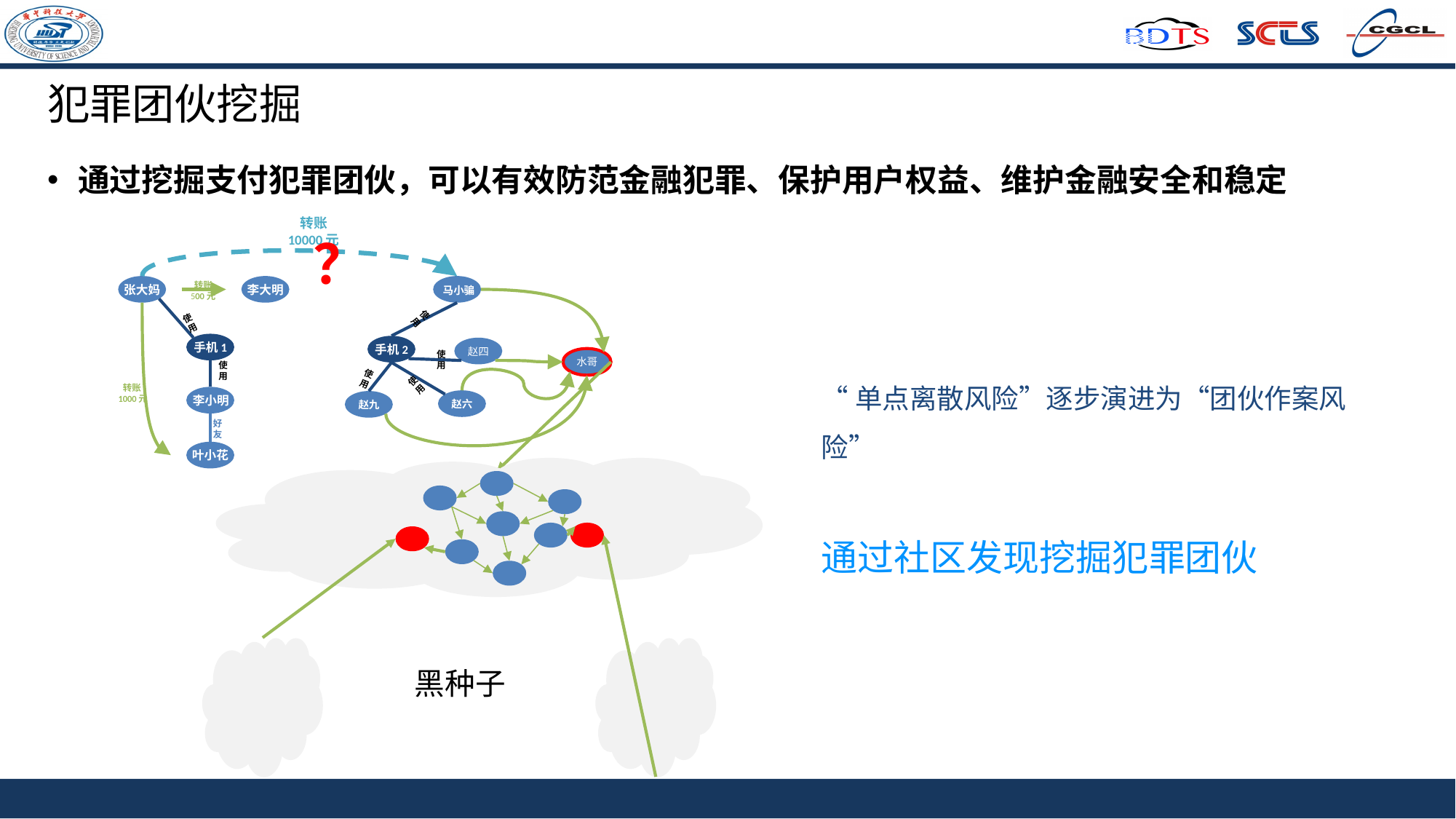

# 犯罪团伙挖掘
通过挖掘支付犯罪团伙，可以有效防范金融犯罪、保护用户权益、维护金融安全和稳定
转账
10000元
？
转账
500元
张大妈

李大明

马小骗

使用
使用
手机1

手机2

赵四

使用
水哥

使用
使用
使用
转账1000元
李小明

赵六

赵九

好友
叶小花

“单点离散风险”逐步演进为“团伙作案风险”

通过社区发现挖掘犯罪团伙

黑种子

43